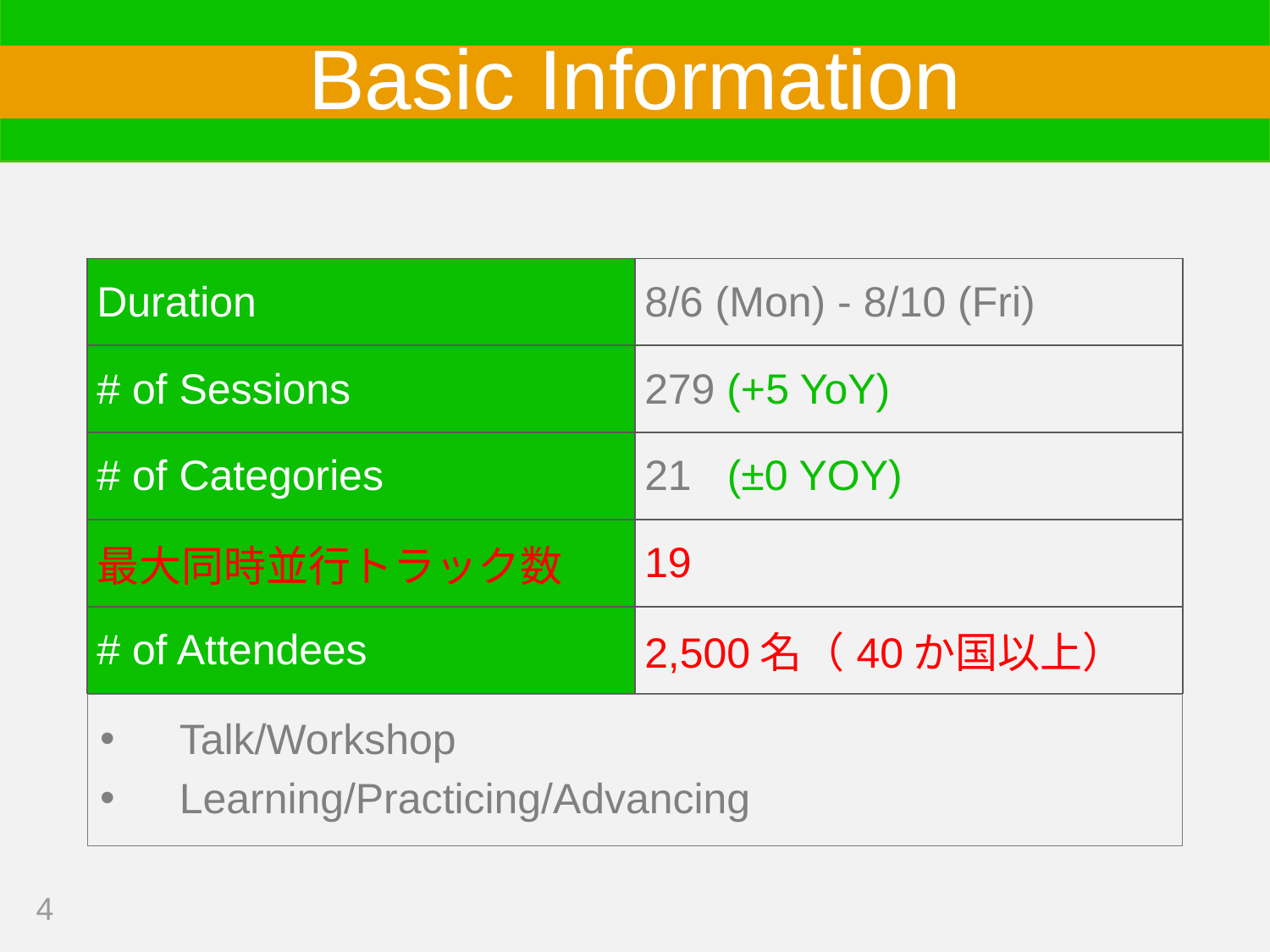

# Basic Information
| Duration | 8/6 (Mon) - 8/10 (Fri) |
| --- | --- |
| # of Sessions | 279 (+5 YoY) |
| # of Categories | 21 (±0 YOY) |
| 最大同時並行トラック数 | 19 |
| # of Attendees | 2,500名（40か国以上） |
Talk/Workshop
Learning/Practicing/Advancing
4